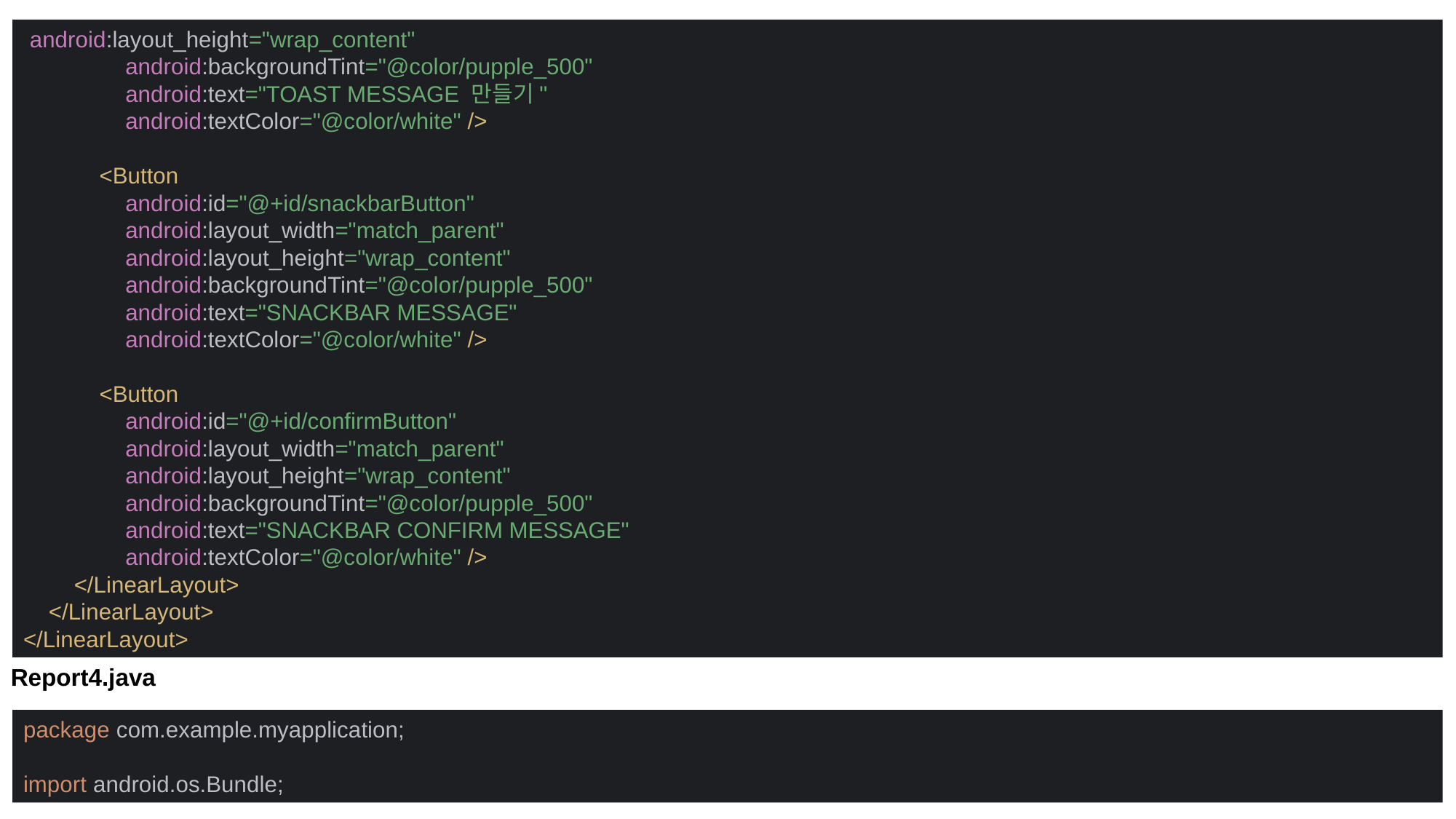

android:layout_height="wrap_content"
                android:backgroundTint="@color/pupple_500"
                android:text="TOAST MESSAGE 만들기"
                android:textColor="@color/white" />
            <Button
                android:id="@+id/snackbarButton"
                android:layout_width="match_parent"
                android:layout_height="wrap_content"
                android:backgroundTint="@color/pupple_500"
                android:text="SNACKBAR MESSAGE"
                android:textColor="@color/white" />
            <Button
                android:id="@+id/confirmButton"
                android:layout_width="match_parent"
                android:layout_height="wrap_content"
                android:backgroundTint="@color/pupple_500"
                android:text="SNACKBAR CONFIRM MESSAGE"
                android:textColor="@color/white" />
        </LinearLayout>
    </LinearLayout>
</LinearLayout>
Report4.java
package com.example.myapplication;
import android.os.Bundle;